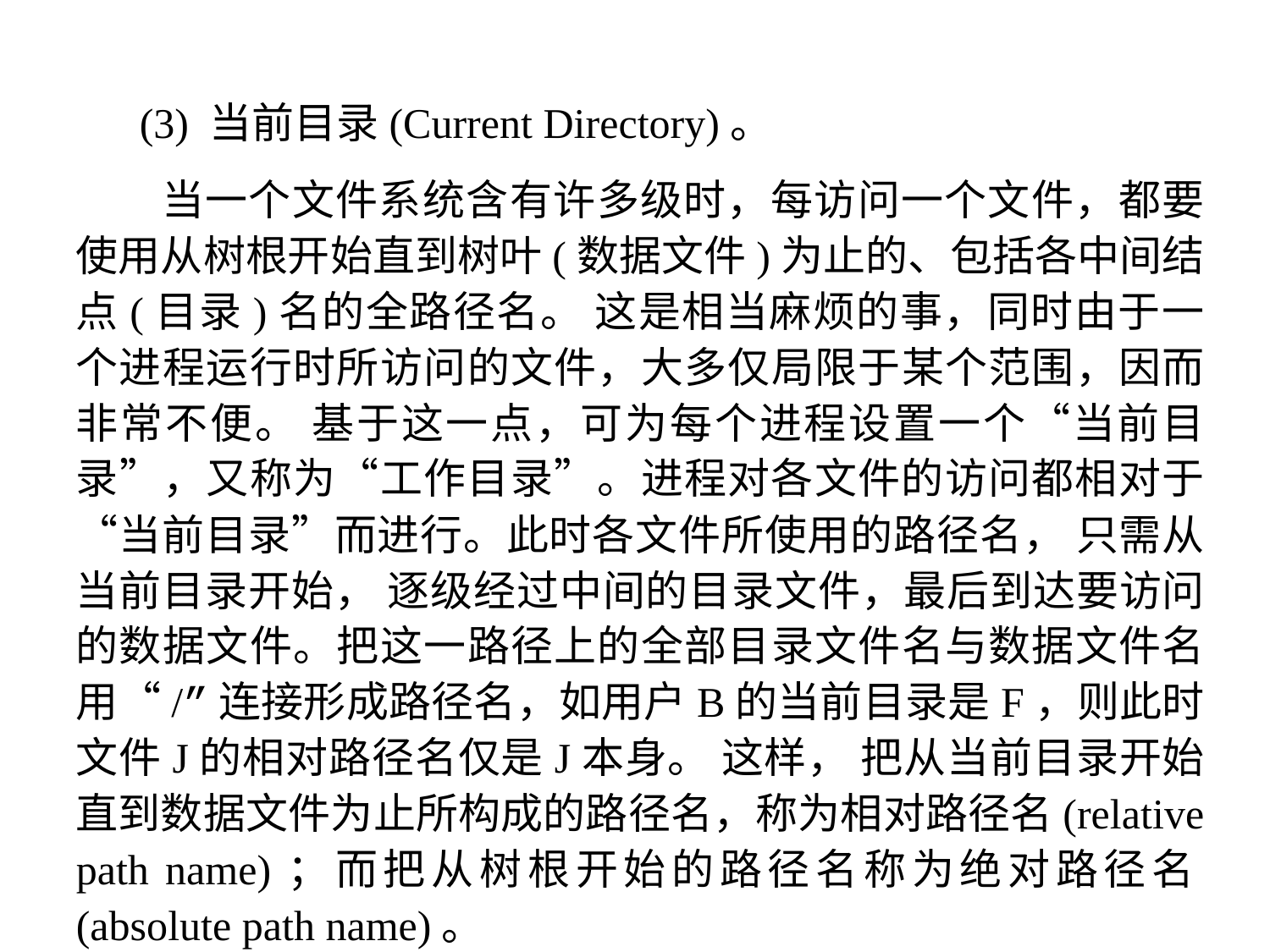

(3) 当前目录(Current Directory)。
       当一个文件系统含有许多级时，每访问一个文件，都要使用从树根开始直到树叶(数据文件)为止的、包括各中间结点(目录)名的全路径名。 这是相当麻烦的事，同时由于一个进程运行时所访问的文件，大多仅局限于某个范围，因而非常不便。 基于这一点，可为每个进程设置一个“当前目录”，又称为“工作目录”。进程对各文件的访问都相对于“当前目录”而进行。此时各文件所使用的路径名， 只需从当前目录开始， 逐级经过中间的目录文件，最后到达要访问的数据文件。把这一路径上的全部目录文件名与数据文件名用“/”连接形成路径名，如用户B的当前目录是F，则此时文件J的相对路径名仅是J本身。 这样， 把从当前目录开始直到数据文件为止所构成的路径名，称为相对路径名(relative path name)；而把从树根开始的路径名称为绝对路径名(absolute path name)。